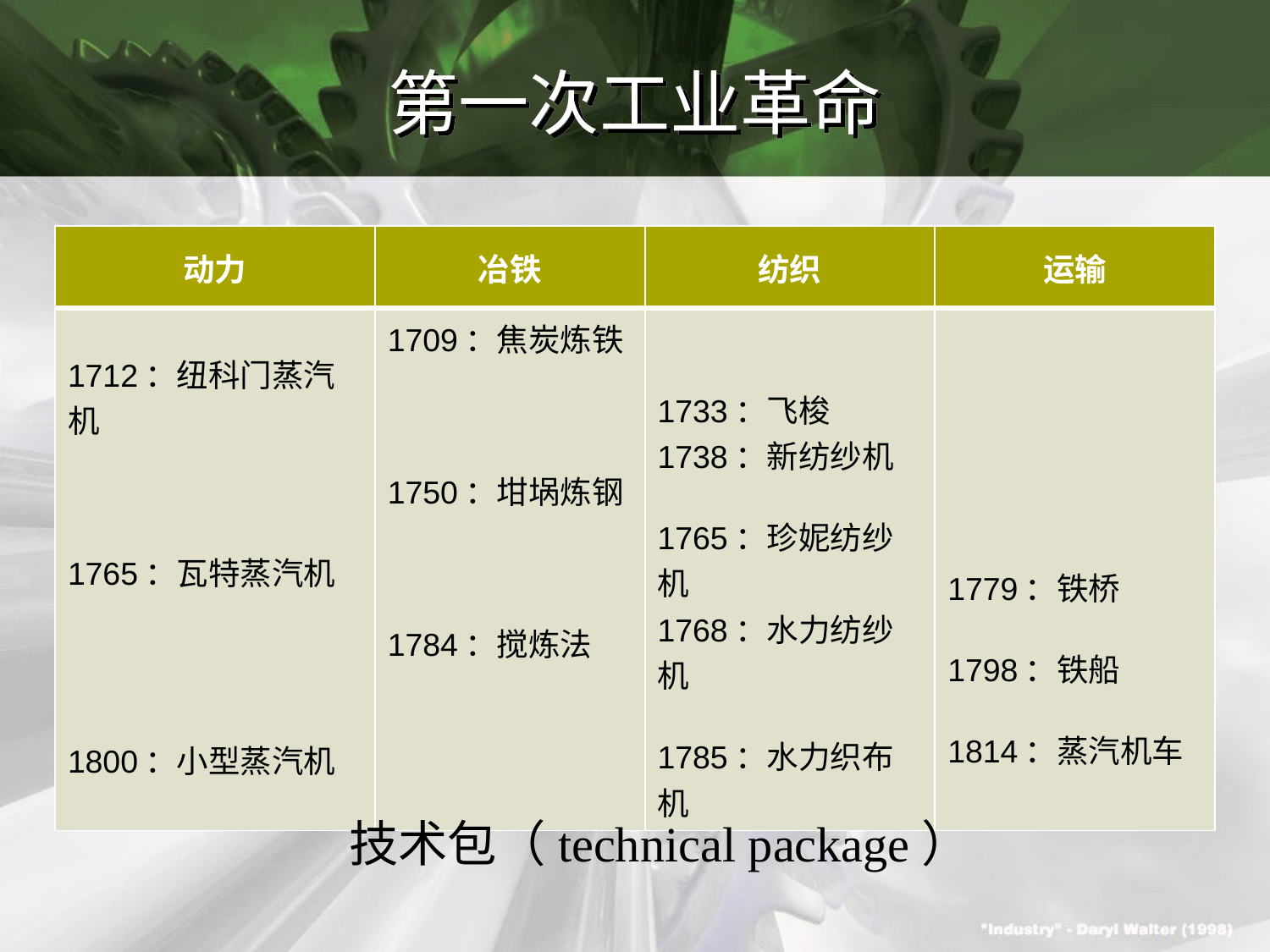

# 第一次工业革命
| 动力 | 冶铁 | 纺织 | 运输 |
| --- | --- | --- | --- |
| 1712：纽科门蒸汽机 1765：瓦特蒸汽机 1800：小型蒸汽机 | 1709：焦炭炼铁 1750：坩埚炼钢 1784：搅炼法 | 1733：飞梭 1738：新纺纱机 1765：珍妮纺纱机 1768：水力纺纱机 1785：水力织布机 | 1779：铁桥 1798：铁船 1814：蒸汽机车 |
技术包（technical package）